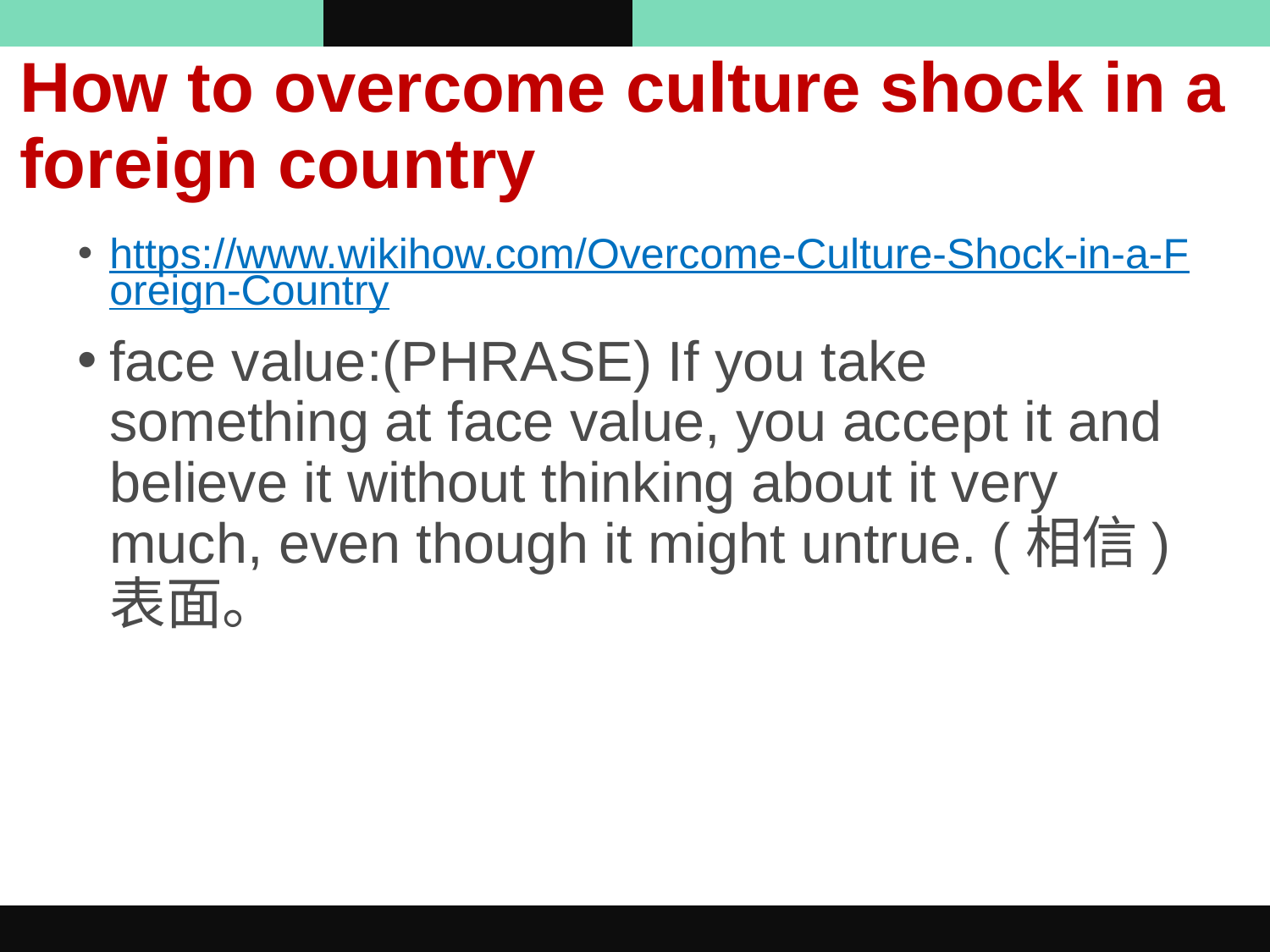

# How to overcome culture shock in a foreign country
https://www.wikihow.com/Overcome-Culture-Shock-in-a-Foreign-Country
face value:(PHRASE) If you take something at face value, you accept it and believe it without thinking about it very much, even though it might untrue. (相信) 表面。